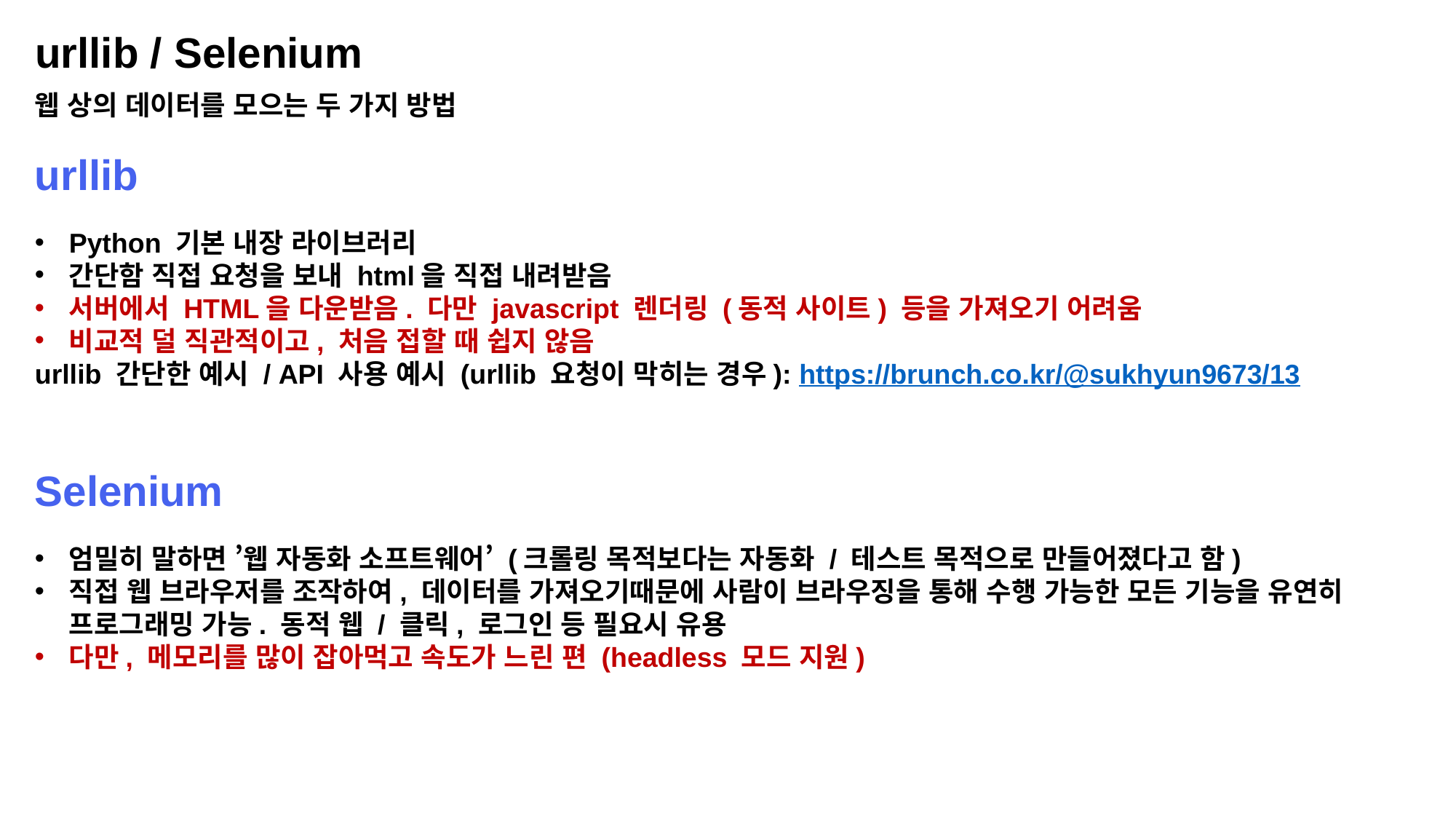

urllib / Selenium
웹 상의 데이터를 모으는 두 가지 방법
urllib
Python 기본 내장 라이브러리
간단함 직접 요청을 보내 html을 직접 내려받음
서버에서 HTML을 다운받음. 다만 javascript 렌더링 (동적 사이트) 등을 가져오기 어려움
비교적 덜 직관적이고, 처음 접할 때 쉽지 않음
urllib 간단한 예시 / API 사용 예시 (urllib 요청이 막히는 경우): https://brunch.co.kr/@sukhyun9673/13
Selenium
엄밀히 말하면 ’웹 자동화 소프트웨어’ (크롤링 목적보다는 자동화 / 테스트 목적으로 만들어졌다고 함)
직접 웹 브라우저를 조작하여, 데이터를 가져오기때문에 사람이 브라우징을 통해 수행 가능한 모든 기능을 유연히 프로그래밍 가능. 동적 웹 / 클릭, 로그인 등 필요시 유용
다만, 메모리를 많이 잡아먹고 속도가 느린 편 (headless 모드 지원)